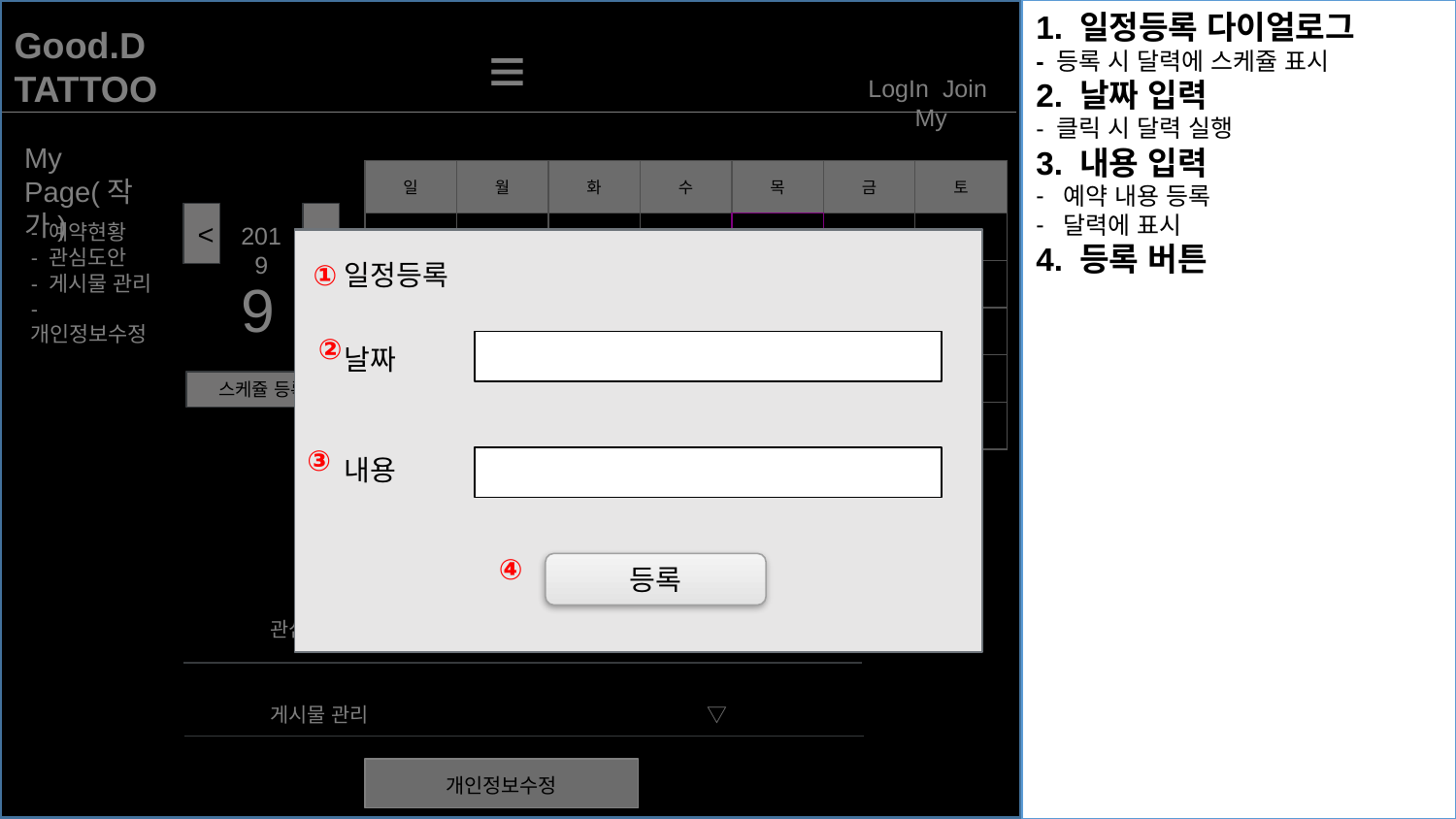

1. 일정등록 다이얼로그
- 등록 시 달력에 스케쥴 표시
2. 날짜 입력
- 클릭 시 달력 실행
3. 내용 입력
예약 내용 등록
달력에 표시
4. 등록 버튼
Good.D
TATTOO
≡
LogIn  Join  My
My Page(작가)
| 일 | 월 | 화 | 수 | 목 | 금 | 토 |
| --- | --- | --- | --- | --- | --- | --- |
| 1 | 2 | 3 | 4 | 5 | 6 | 7 |
| 8 | 9 | 10 | 11 | 12 | 13 | 14 |
| 15 | 16 | 17 | 18 | 19 | 20 | 21 |
| 22 | 23 | 24 | 25 | 26 | 27 | 28 |
| 29 | 30 |  |  |  |  |  |
<
>
- 예약현황
- 관심도안
- 게시물 관리
- 개인정보수정
2019
9
스케쥴 등록
[일정]	오후 2시	김형재님 예약
[신청]	오후 4시	박해영님 예약신청
관심도안			▽

게시물 관리			▽
개인정보수정

날짜

내용

일정등록

날짜

내용

①
일정등록
①
②
②
③
③
④
등록